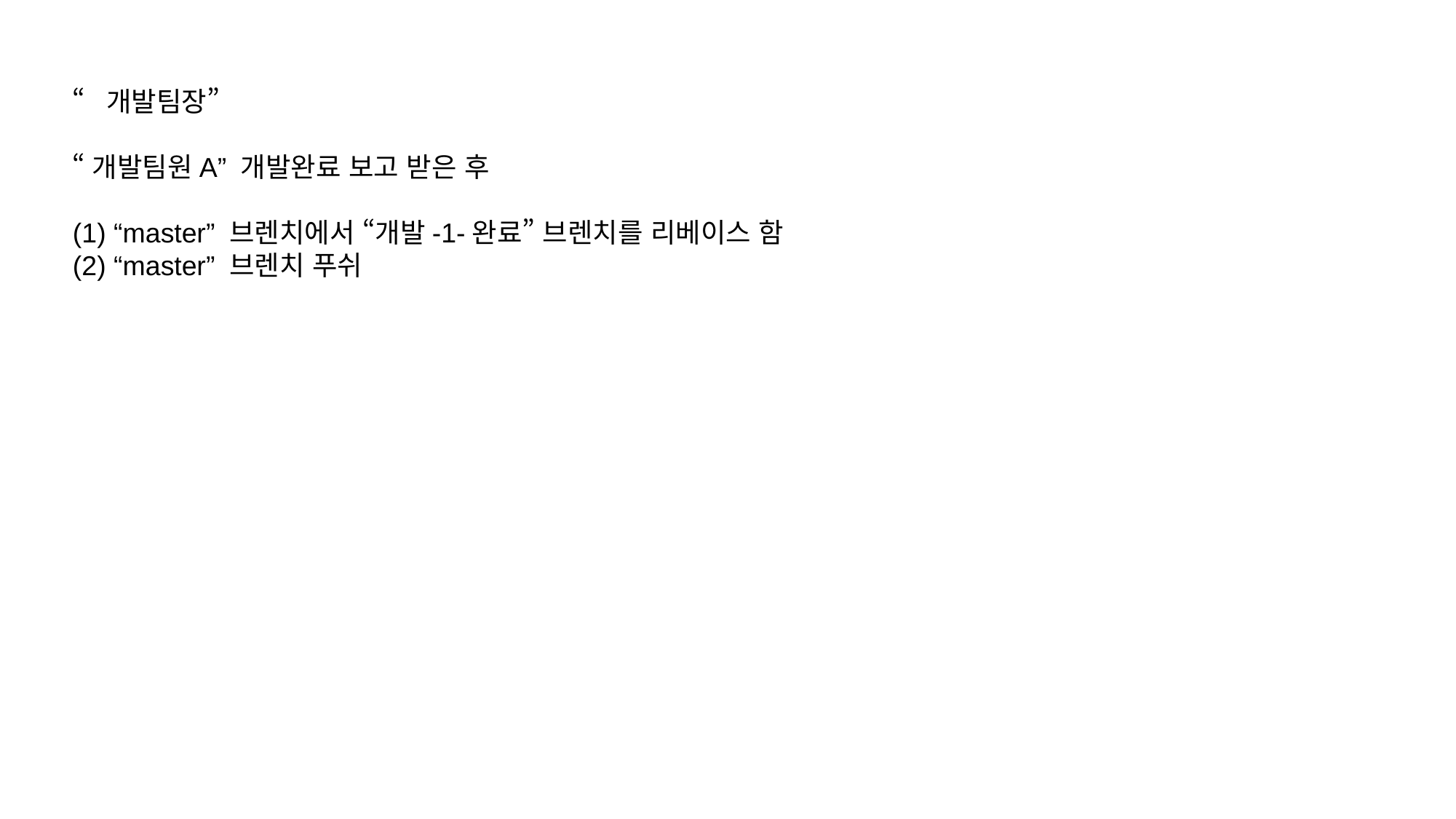

“개발팀장”

“개발팀원A” 개발완료 보고 받은 후

(1) “master” 브렌치에서 “개발-1-완료” 브렌치를 리베이스 함
(2) “master” 브렌치 푸쉬